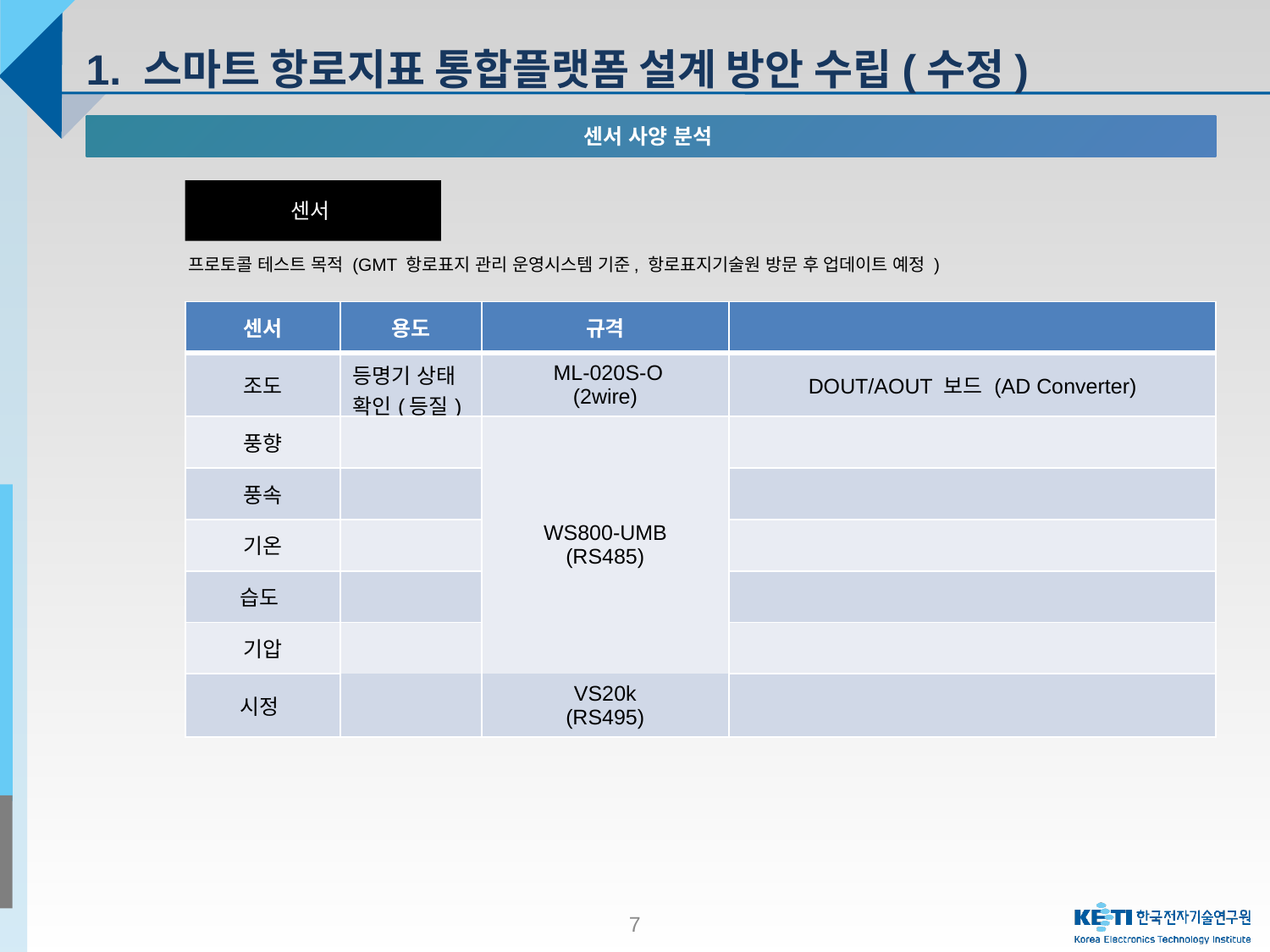

1. 스마트 항로지표 통합플랫폼 설계 방안 수립(수정)
센서 사양 분석
센서
프로토콜 테스트 목적 (GMT 항로표지 관리 운영시스템 기준, 항로표지기술원 방문 후 업데이트 예정 )
| 센서 | 용도 | 규격 |  |
| --- | --- | --- | --- |
| 조도 | 등명기 상태 확인(등질) | ML-020S-O (2wire) | DOUT/AOUT 보드 (AD Converter) |
| 풍향 |  | WS800-UMB (RS485) |  |
| 풍속 |  |  |  |
| 기온 |  |  |  |
| 습도 |  |  |  |
| 기압 |  |  |  |
| 시정 |  | VS20k (RS495) |  |